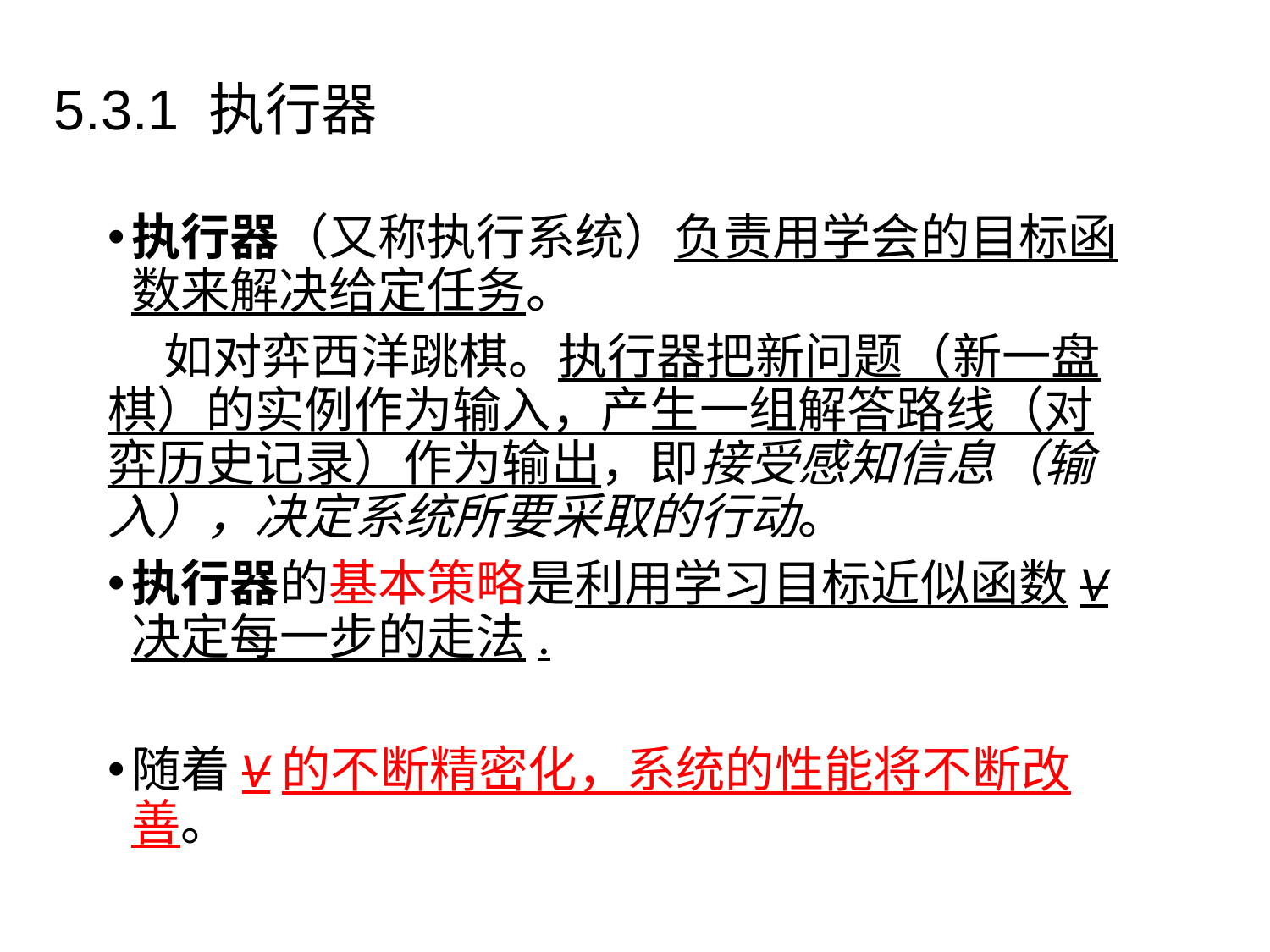

4.3机器学习系统
# 5.3.1 执行器
执行器（又称执行系统）负责用学会的目标函数来解决给定任务。
    如对弈西洋跳棋。执行器把新问题（新一盘棋）的实例作为输入，产生一组解答路线（对弈历史记录）作为输出，即接受感知信息（输入），决定系统所要采取的行动。
执行器的基本策略是利用学习目标近似函数V决定每一步的走法.

随着V的不断精密化，系统的性能将不断改善。